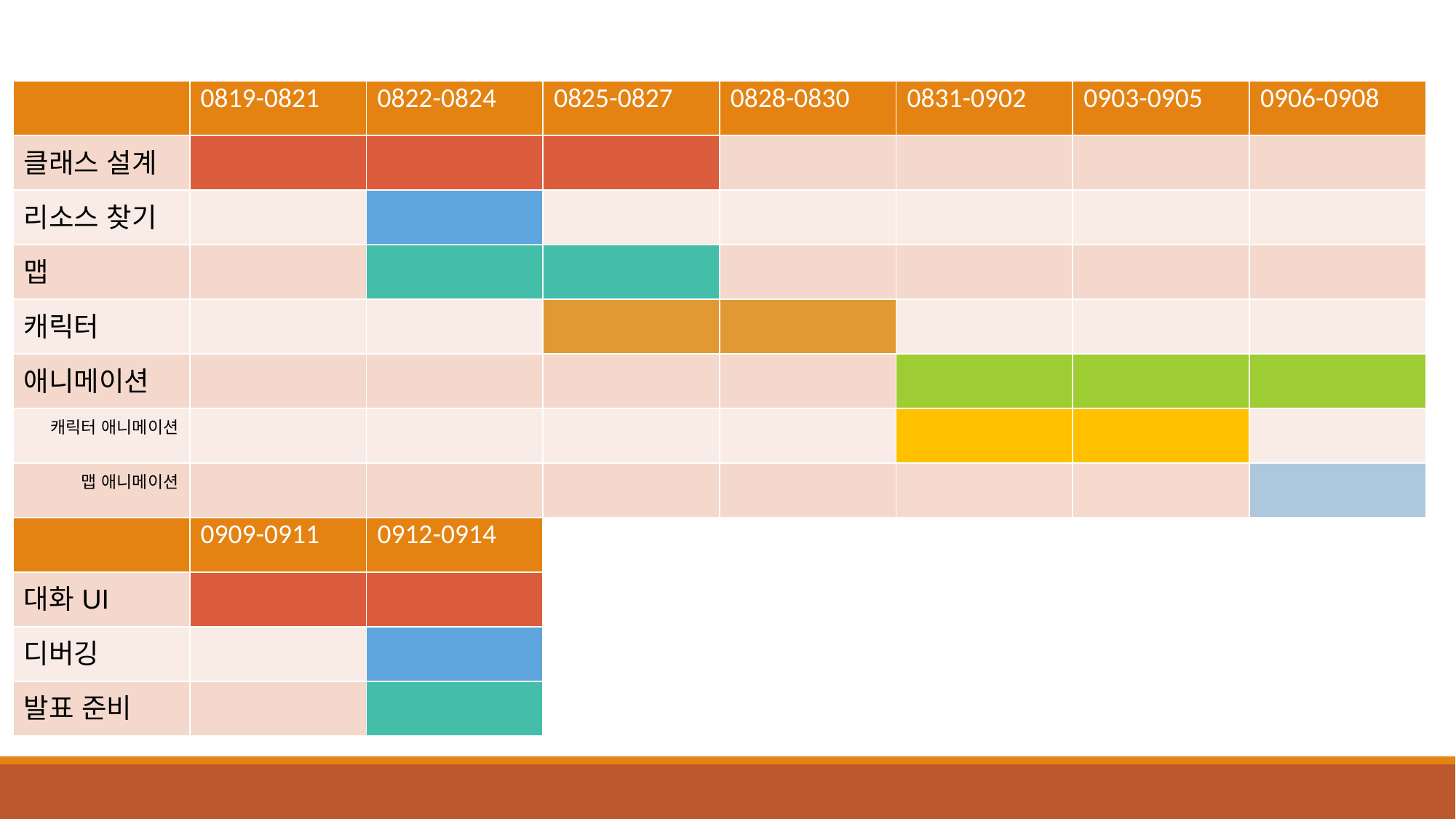

|  | 0819-0821 | 0822-0824 | 0825-0827 | 0828-0830 | 0831-0902 | 0903-0905 | 0906-0908 |
| --- | --- | --- | --- | --- | --- | --- | --- |
| 클래스 설계 |  |  |  |  |  |  |  |
| 리소스 찾기 |  |  |  |  |  |  |  |
| 맵 |  |  |  |  |  |  |  |
| 캐릭터 |  |  |  |  |  |  |  |
| 애니메이션 |  |  |  |  |  |  |  |
| 캐릭터 애니메이션 |  |  |  |  |  |  |  |
| 맵 애니메이션 |  |  |  |  |  |  |  |
|  | 0909-0911 | 0912-0914 |
| --- | --- | --- |
| 대화UI |  |  |
| 디버깅 |  |  |
| 발표 준비 |  |  |